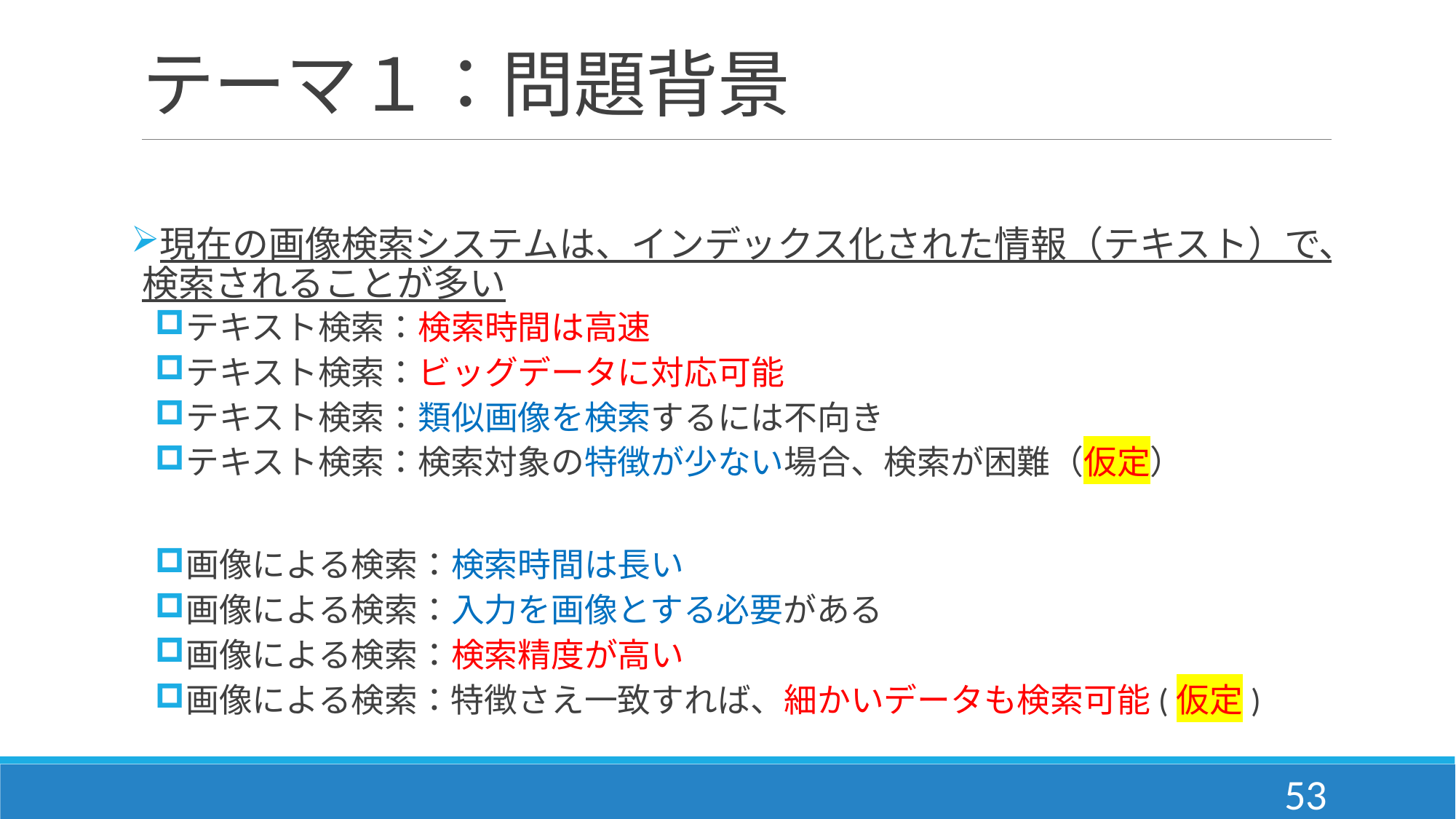

# テーマ１：問題背景
現在の画像検索システムは、インデックス化された情報（テキスト）で、検索されることが多い
テキスト検索：検索時間は高速
テキスト検索：ビッグデータに対応可能
テキスト検索：類似画像を検索するには不向き
テキスト検索：検索対象の特徴が少ない場合、検索が困難（仮定）

画像による検索：検索時間は長い
画像による検索：入力を画像とする必要がある
画像による検索：検索精度が高い
画像による検索：特徴さえ一致すれば、細かいデータも検索可能(仮定)
53